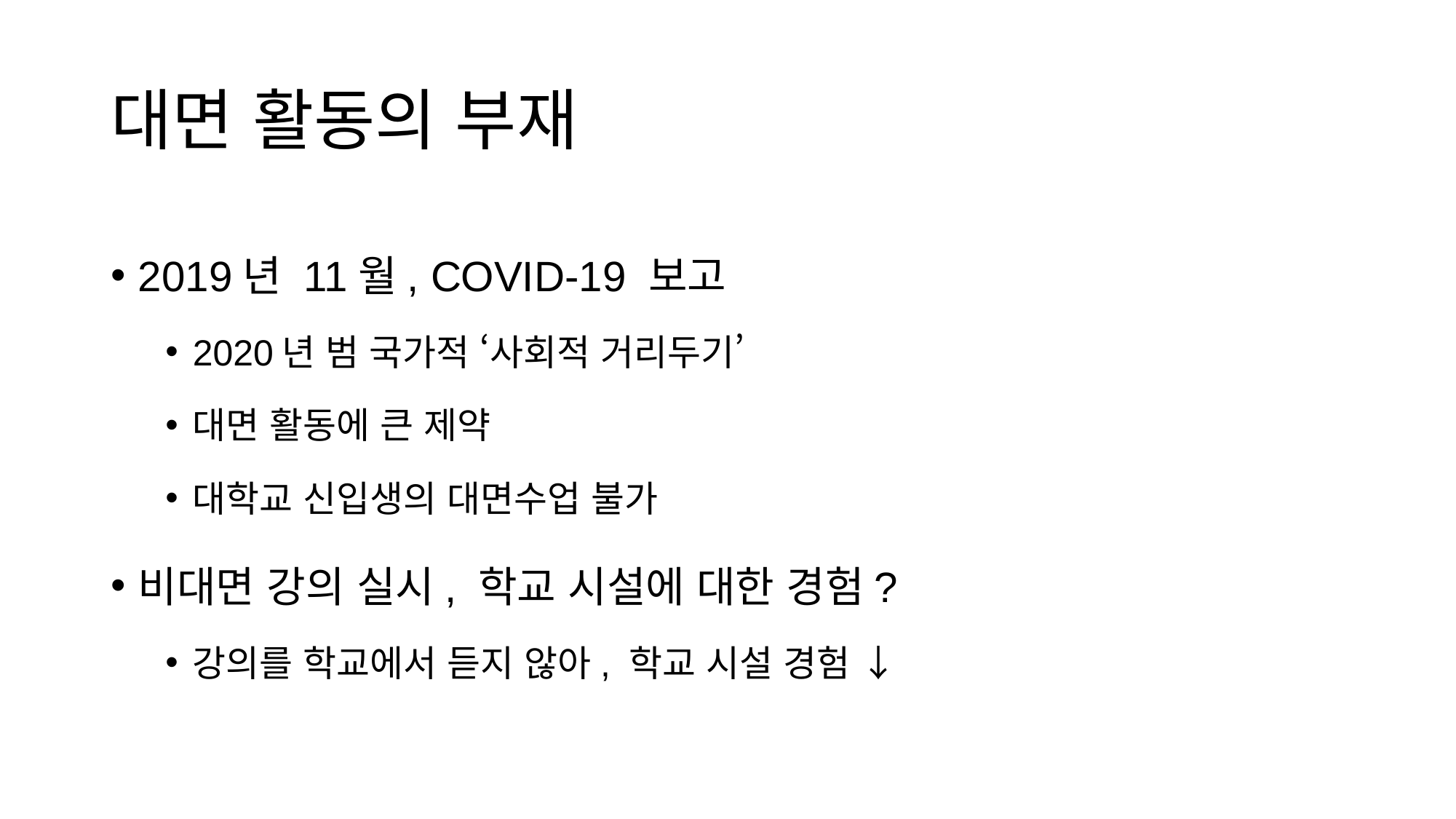

# 대면 활동의 부재
2019년 11월, COVID-19 보고
2020년 범 국가적 ‘사회적 거리두기’
대면 활동에 큰 제약
대학교 신입생의 대면수업 불가
비대면 강의 실시, 학교 시설에 대한 경험?
강의를 학교에서 듣지 않아, 학교 시설 경험 ↓